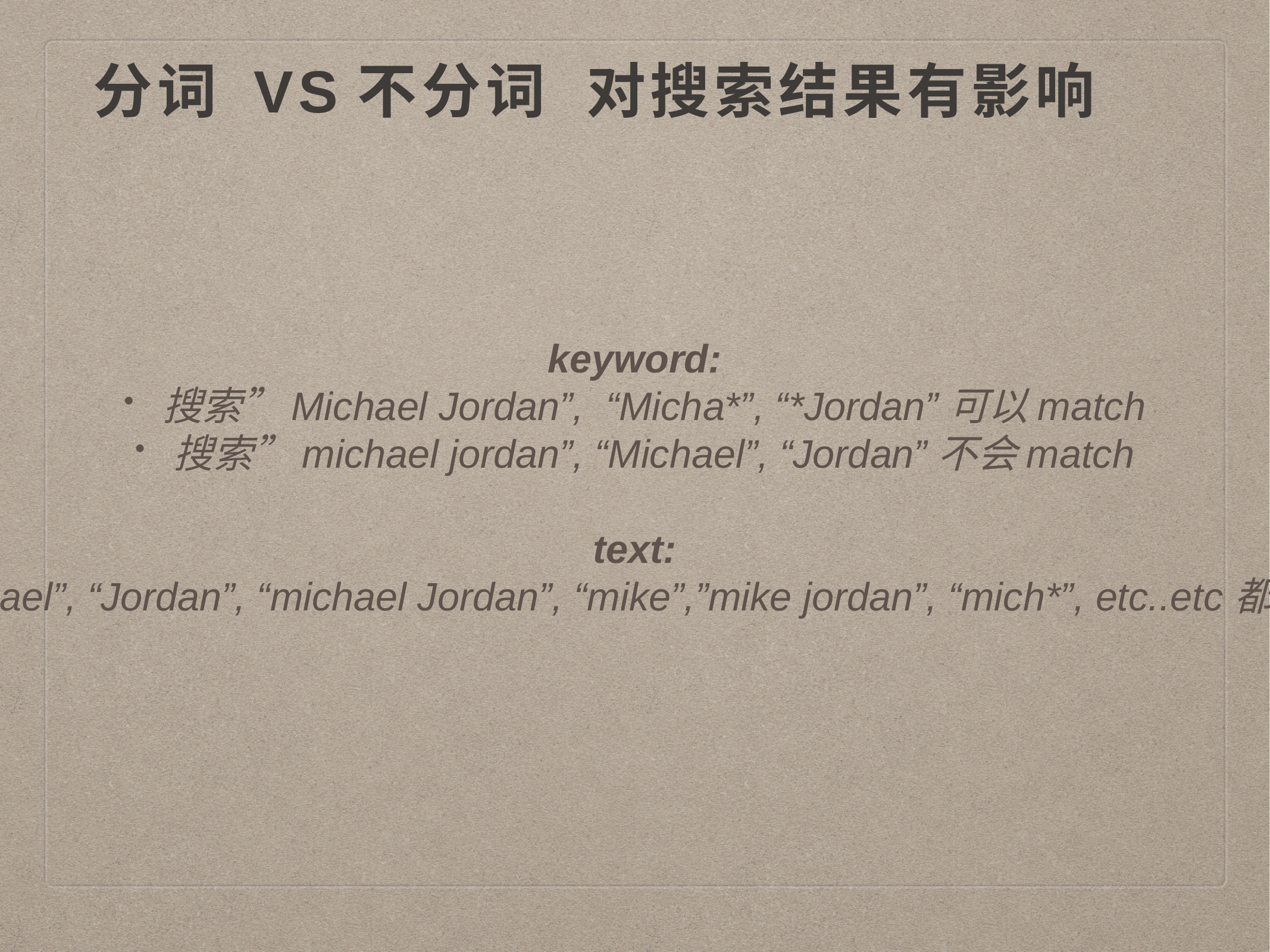

# 分词 vs不分词  对搜索结果有影响
keyword:
搜索”Michael Jordan”,  “Micha*”, “*Jordan”可以match
搜索”michael jordan”, “Michael”, “Jordan”不会match

text:
搜索”Michael”, “Jordan”, “michael Jordan”, “mike”,”mike jordan”, “mich*”, etc..etc都可以match
23